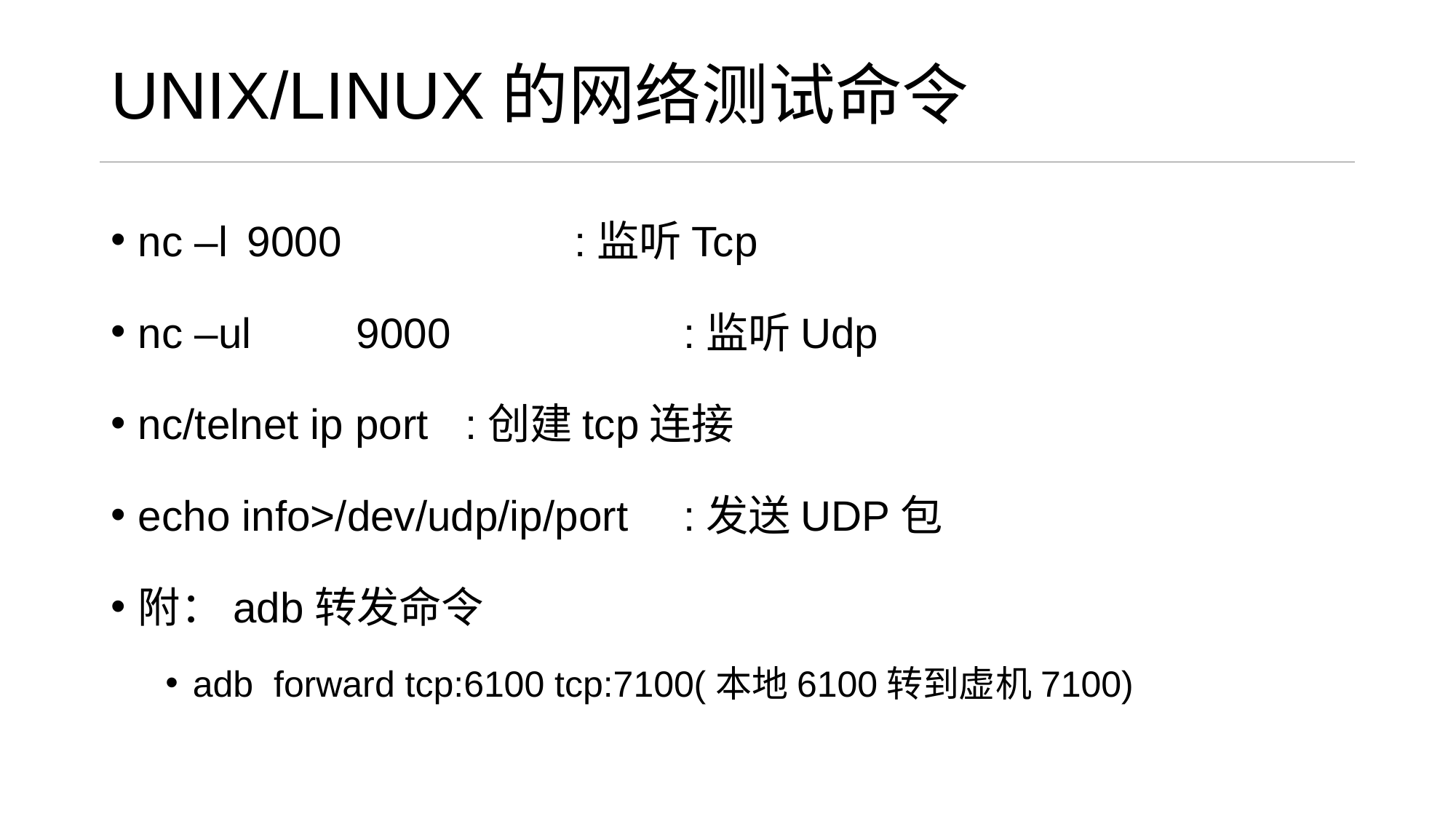

# UNIX/LINUX的网络测试命令
nc –l 	9000			:监听Tcp
nc –ul 	9000			:监听Udp
nc/telnet ip port	:创建tcp连接
echo info>/dev/udp/ip/port	:发送UDP包
附：adb转发命令
adb  forward tcp:6100 tcp:7100(本地6100转到虚机7100)